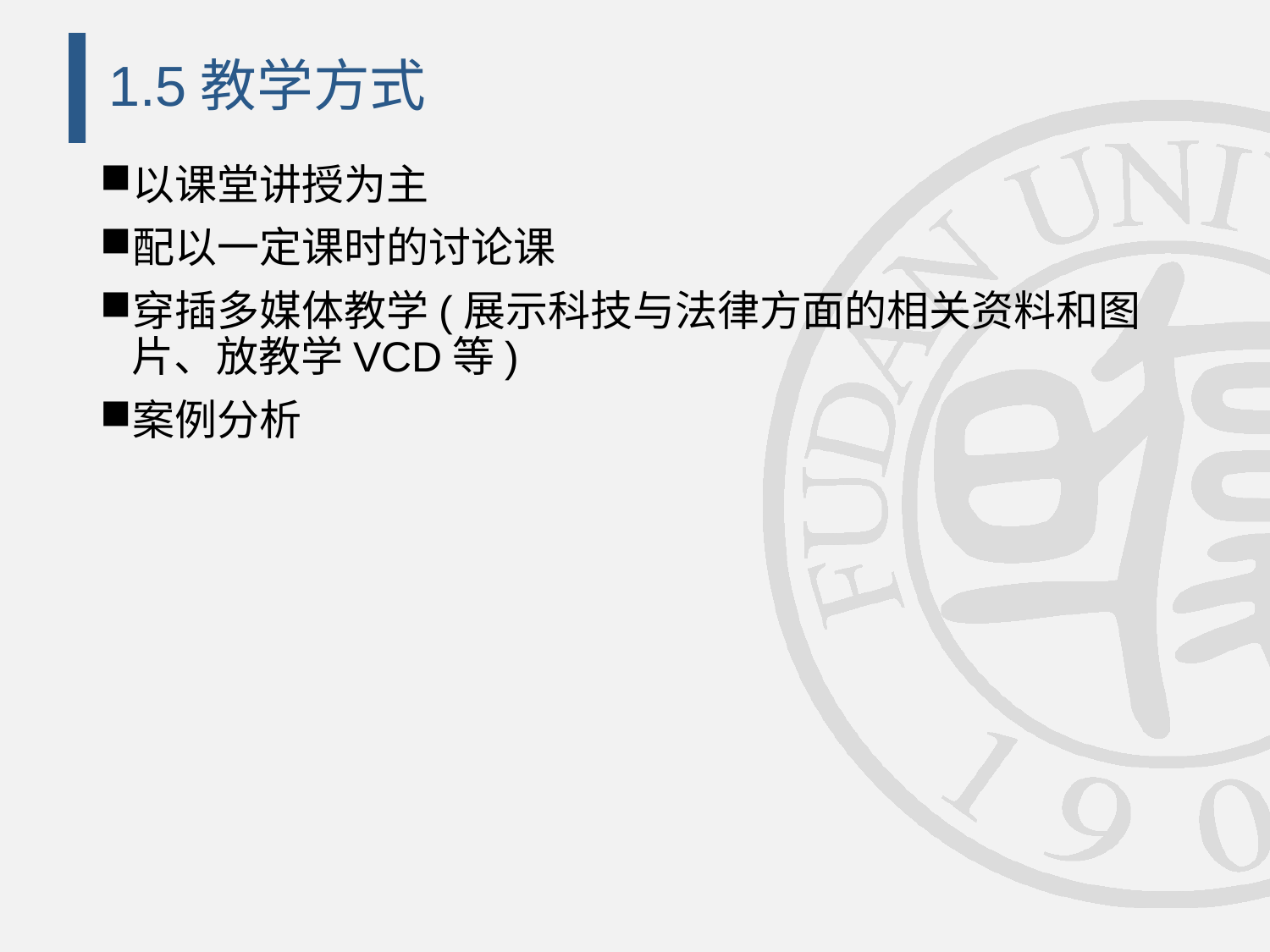

# 1.5教学方式
以课堂讲授为主
配以一定课时的讨论课
穿插多媒体教学(展示科技与法律方面的相关资料和图片、放教学VCD等)
案例分析